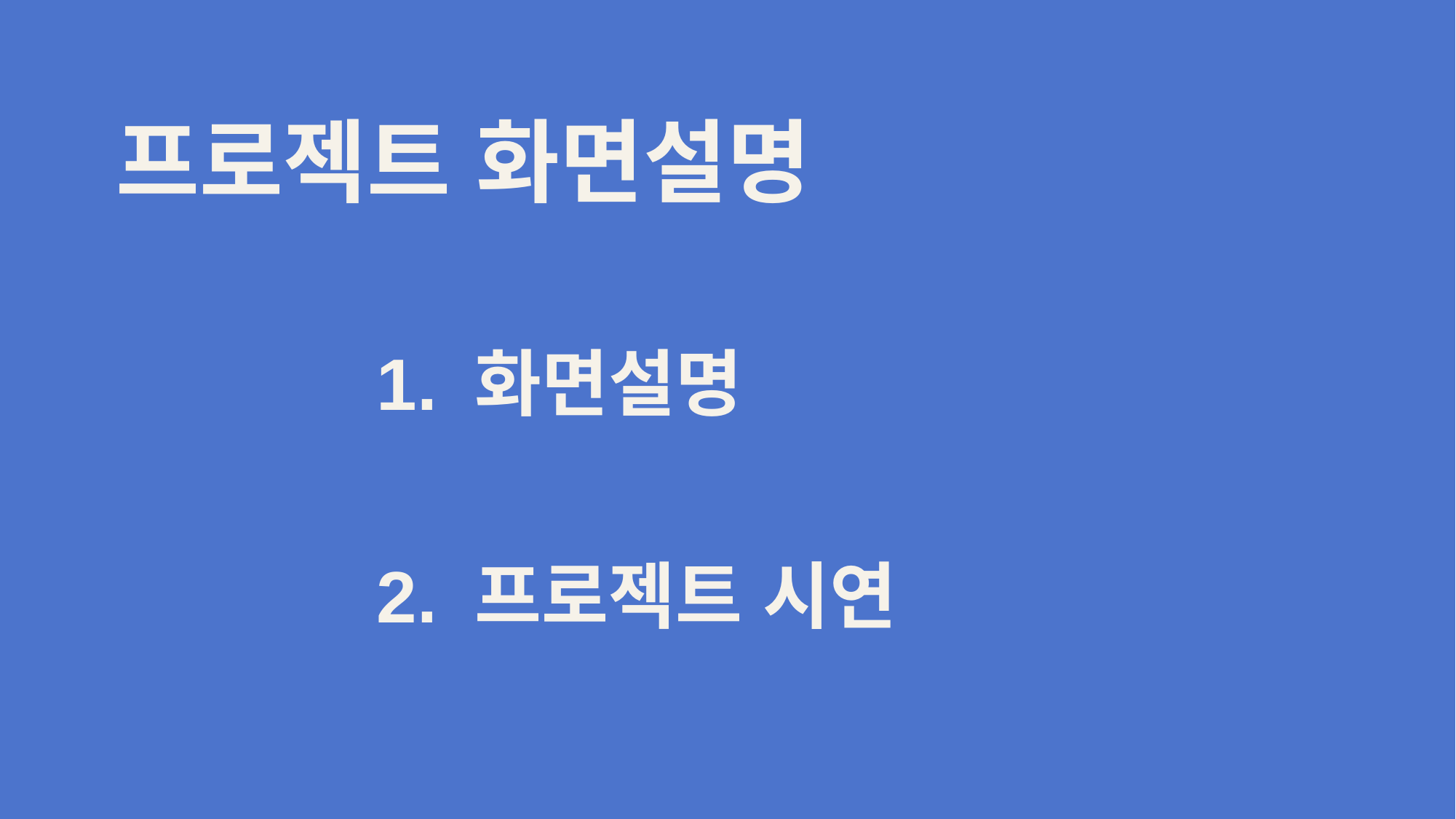

# 프로젝트 화면설명
1. 화면설명
2. 프로젝트 시연